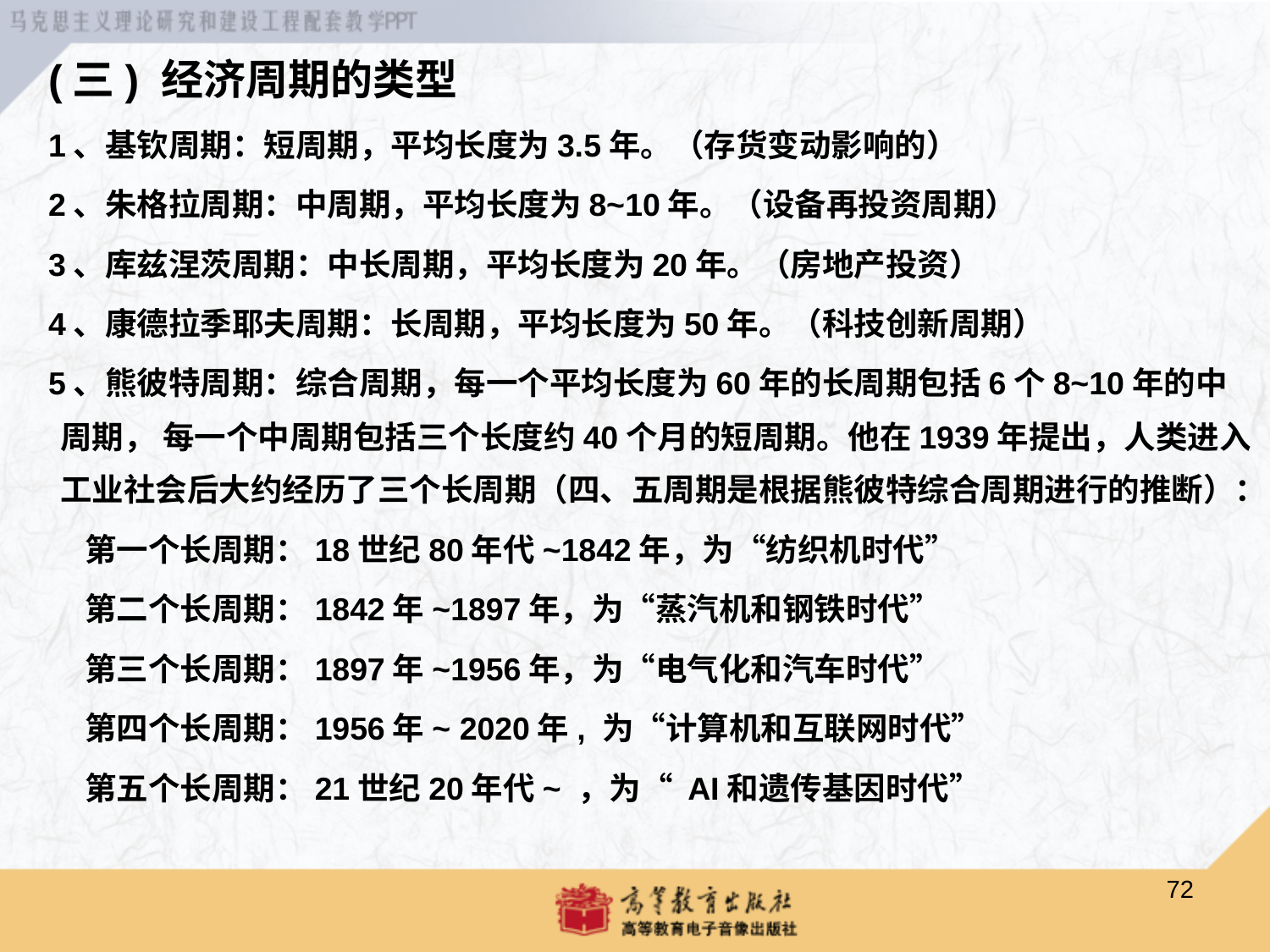

(三) 经济周期的类型
    1、基钦周期：短周期，平均长度为3.5年。（存货变动影响的）
    2、朱格拉周期：中周期，平均长度为8~10年。（设备再投资周期）
    3、库兹涅茨周期：中长周期，平均长度为20年。（房地产投资）
    4、康德拉季耶夫周期：长周期，平均长度为50年。（科技创新周期）
    5、熊彼特周期：综合周期，每一个平均长度为60年的长周期包括6个8~10年的中周期， 每一个中周期包括三个长度约40个月的短周期。他在1939年提出，人类进入工业社会后大约经历了三个长周期（四、五周期是根据熊彼特综合周期进行的推断）：
         第一个长周期：18世纪80年代~1842年，为“纺织机时代”
         第二个长周期：1842年~1897年，为“蒸汽机和钢铁时代”
         第三个长周期：1897年~1956年，为“电气化和汽车时代”
         第四个长周期：1956年~ 2020年, 为“计算机和互联网时代”
         第五个长周期：21世纪20年代~ ，为“ AI和遗传基因时代”
72